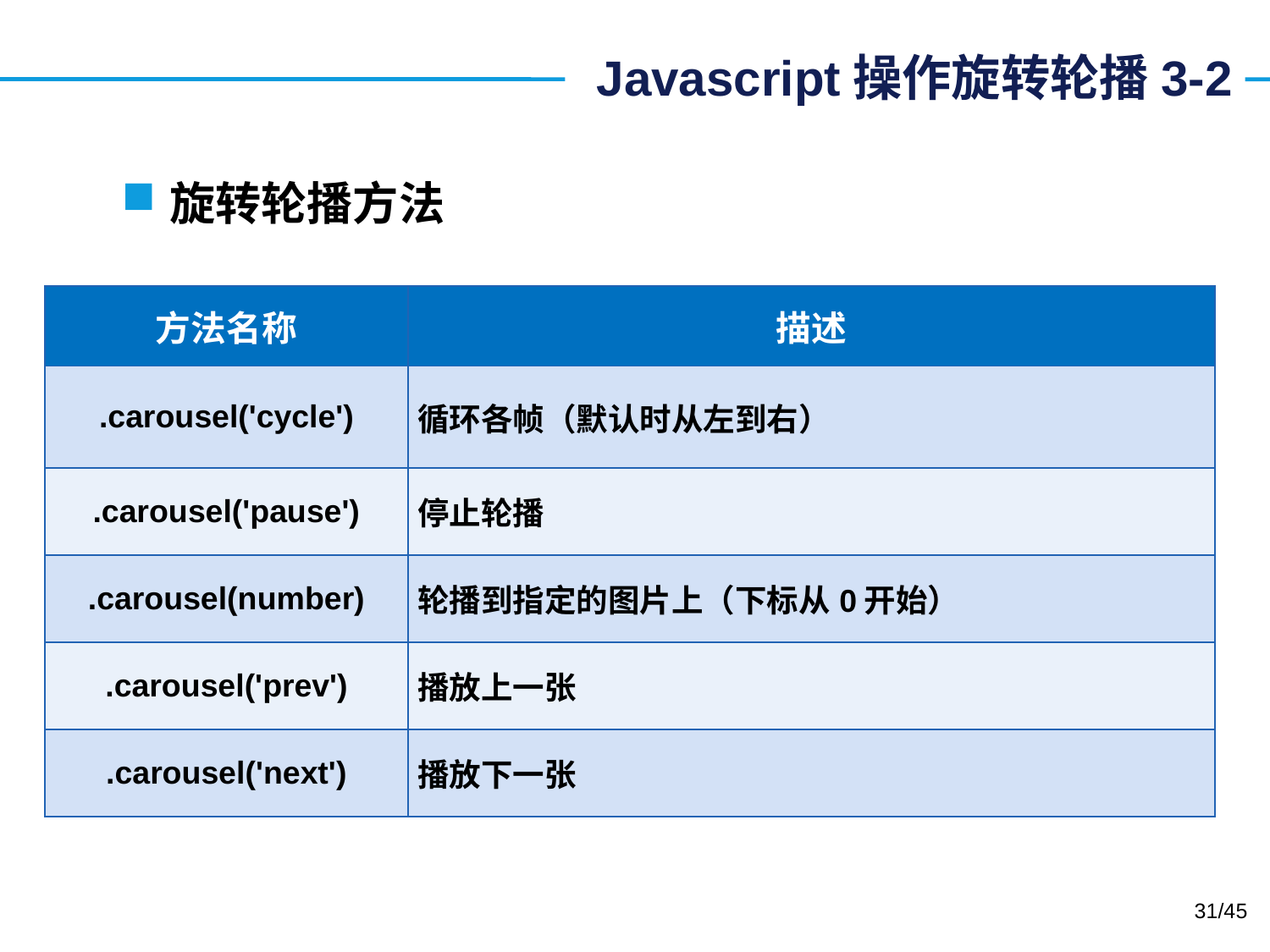

# Javascript操作旋转轮播3-2
旋转轮播方法
| 方法名称 | 描述 |
| --- | --- |
| .carousel('cycle') | 循环各帧（默认时从左到右） |
| .carousel('pause') | 停止轮播 |
| .carousel(number) | 轮播到指定的图片上（下标从0开始） |
| .carousel('prev') | 播放上一张 |
| .carousel('next') | 播放下一张 |
31/45